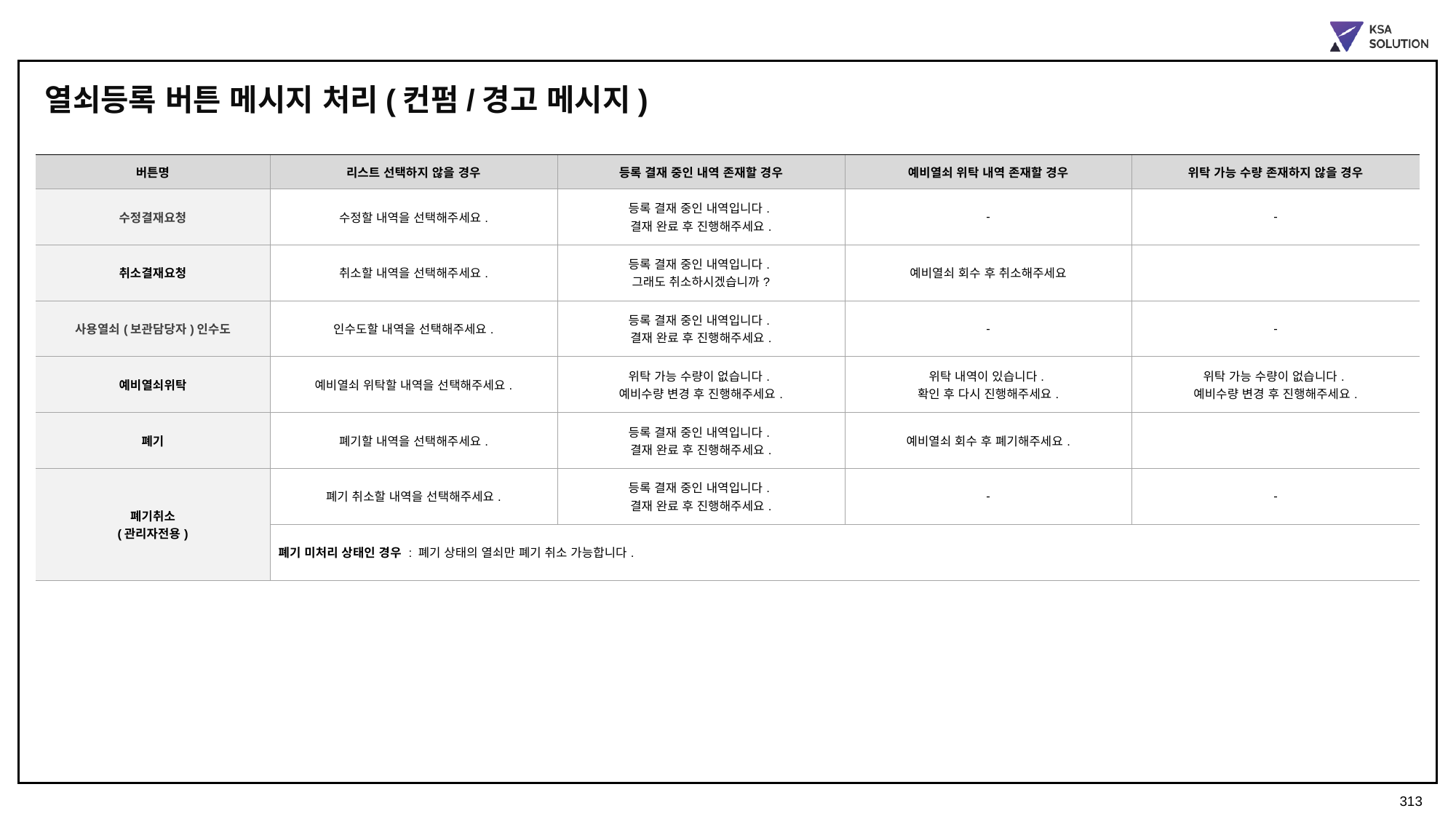

열쇠등록 버튼 메시지 처리(컨펌/경고 메시지)
| 버튼명 | 리스트 선택하지 않을 경우 | 등록 결재 중인 내역 존재할 경우 | 예비열쇠 위탁 내역 존재할 경우 | 위탁 가능 수량 존재하지 않을 경우 |
| --- | --- | --- | --- | --- |
| 수정결재요청 | 수정할 내역을 선택해주세요. | 등록 결재 중인 내역입니다. 결재 완료 후 진행해주세요. | - | - |
| 취소결재요청 | 취소할 내역을 선택해주세요. | 등록 결재 중인 내역입니다. 그래도 취소하시겠습니까? | 예비열쇠 회수 후 취소해주세요 |  |
| 사용열쇠(보관담당자)인수도 | 인수도할 내역을 선택해주세요. | 등록 결재 중인 내역입니다. 결재 완료 후 진행해주세요. | - | - |
| 예비열쇠위탁 | 예비열쇠 위탁할 내역을 선택해주세요. | 위탁 가능 수량이 없습니다. 예비수량 변경 후 진행해주세요. | 위탁 내역이 있습니다. 확인 후 다시 진행해주세요. | 위탁 가능 수량이 없습니다. 예비수량 변경 후 진행해주세요. |
| 폐기 | 폐기할 내역을 선택해주세요. | 등록 결재 중인 내역입니다. 결재 완료 후 진행해주세요. | 예비열쇠 회수 후 폐기해주세요. |  |
| 폐기취소 (관리자전용) | 폐기 취소할 내역을 선택해주세요. | 등록 결재 중인 내역입니다. 결재 완료 후 진행해주세요. | - | - |
|  | 폐기 미처리 상태인 경우 : 폐기 상태의 열쇠만 폐기 취소 가능합니다. |  |  |  |